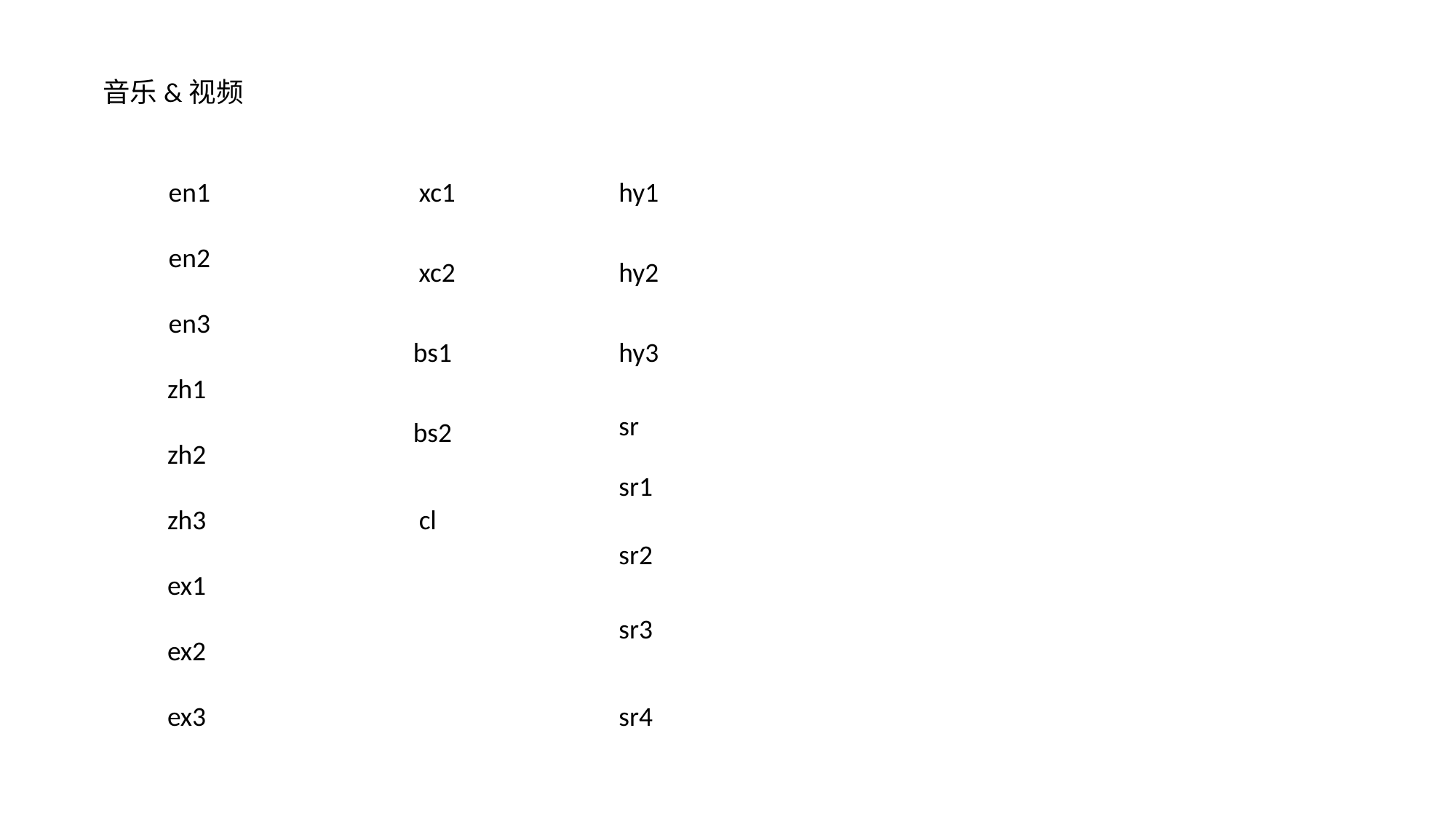

音乐&视频
xc1
en1
hy1
en2
xc2
hy2
en3
bs1
hy3
zh1
sr
bs2
zh2
sr1
zh3
cl
sr2
ex1
sr3
ex2
sr4
ex3